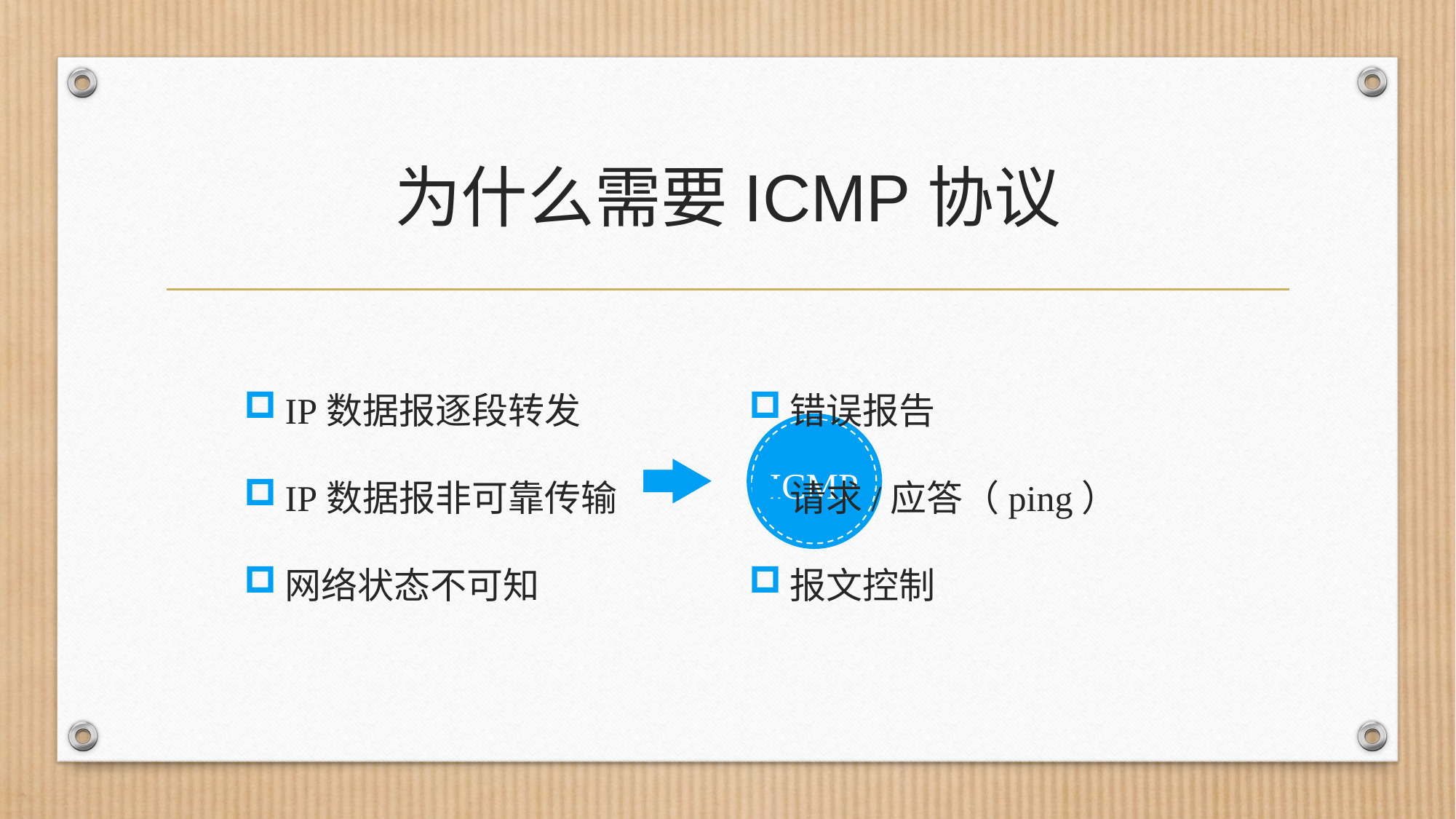

# 为什么需要ICMP协议
IP数据报逐段转发
IP数据报非可靠传输
网络状态不可知
错误报告
请求/应答（ping）
报文控制

ICMP